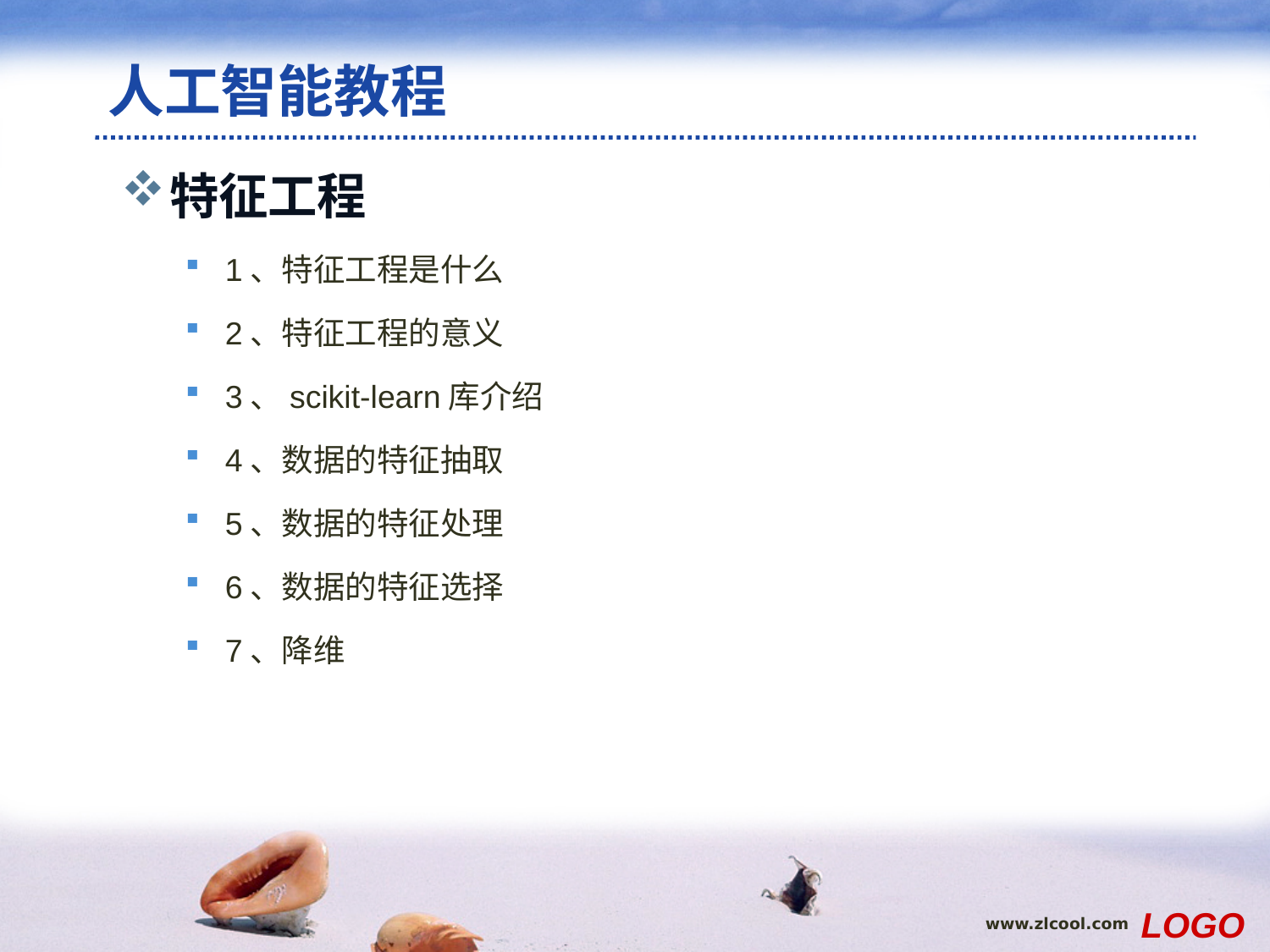

# 人工智能教程
特征工程
1、特征工程是什么
2、特征工程的意义
3、scikit-learn库介绍
4、数据的特征抽取
5、数据的特征处理
6、数据的特征选择
7、降维

、

范例
LOGO
www.zlcool.com